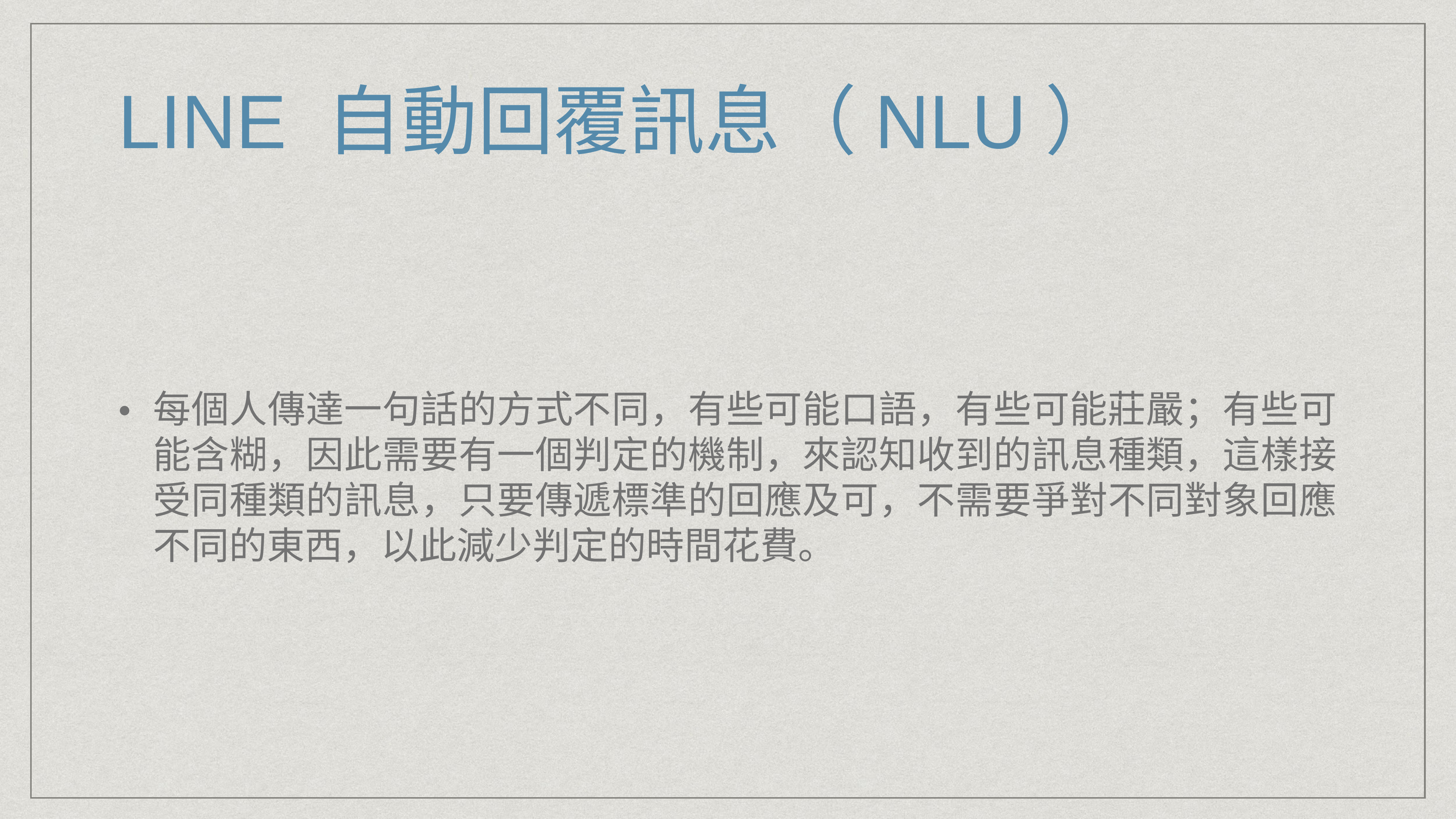

# LINE 自動回覆訊息（NLU）
每個人傳達一句話的方式不同，有些可能口語，有些可能莊嚴；有些可能含糊，因此需要有一個判定的機制，來認知收到的訊息種類，這樣接受同種類的訊息，只要傳遞標準的回應及可，不需要爭對不同對象回應不同的東西，以此減少判定的時間花費。